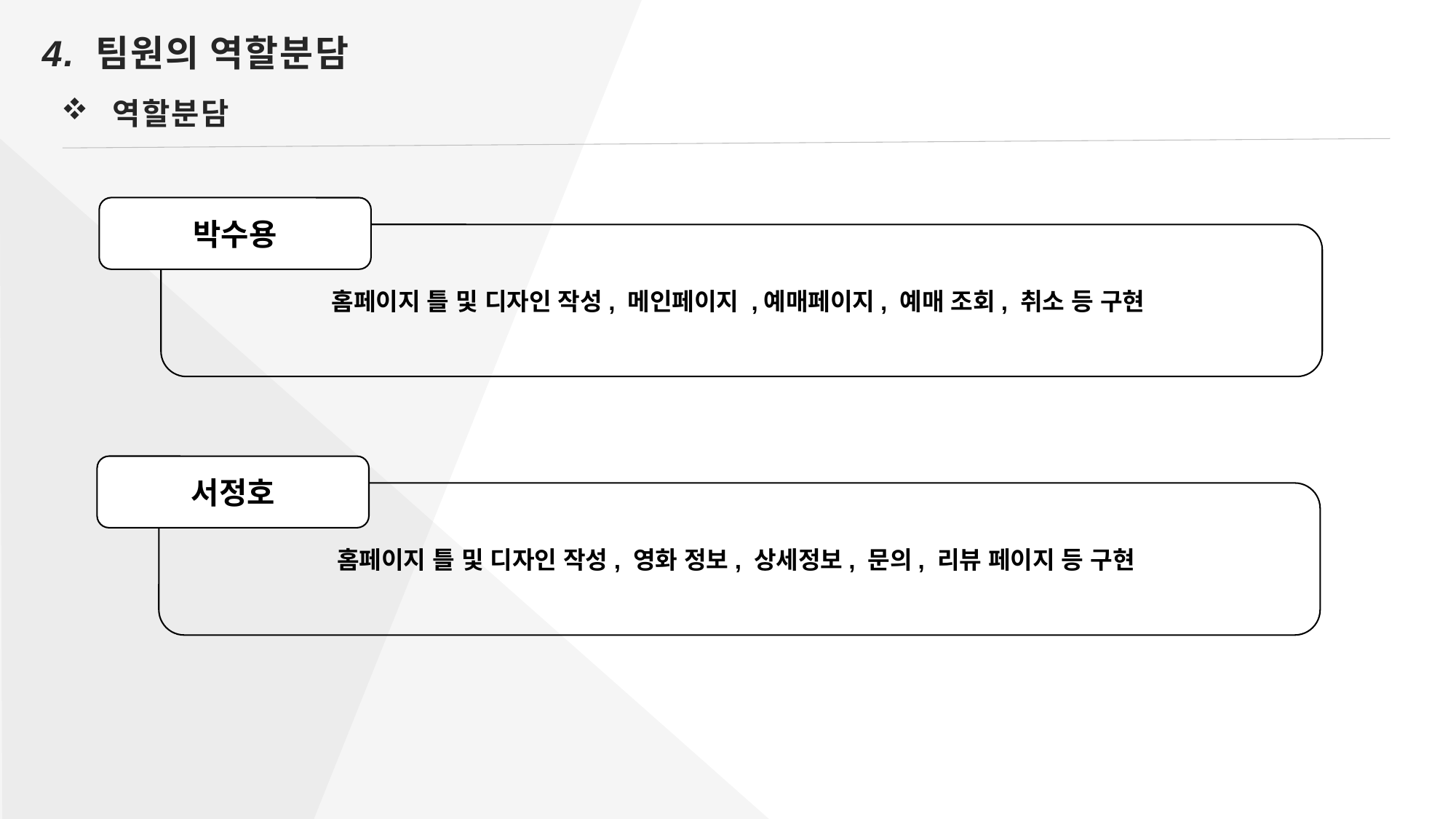

4. 팀원의 역할분담

역할분담

박수용
홈페이지 틀 및 디자인 작성, 메인페이지 ,예매페이지, 예매 조회, 취소 등 구현
서정호
홈페이지 틀 및 디자인 작성, 영화 정보, 상세정보, 문의, 리뷰 페이지 등 구현